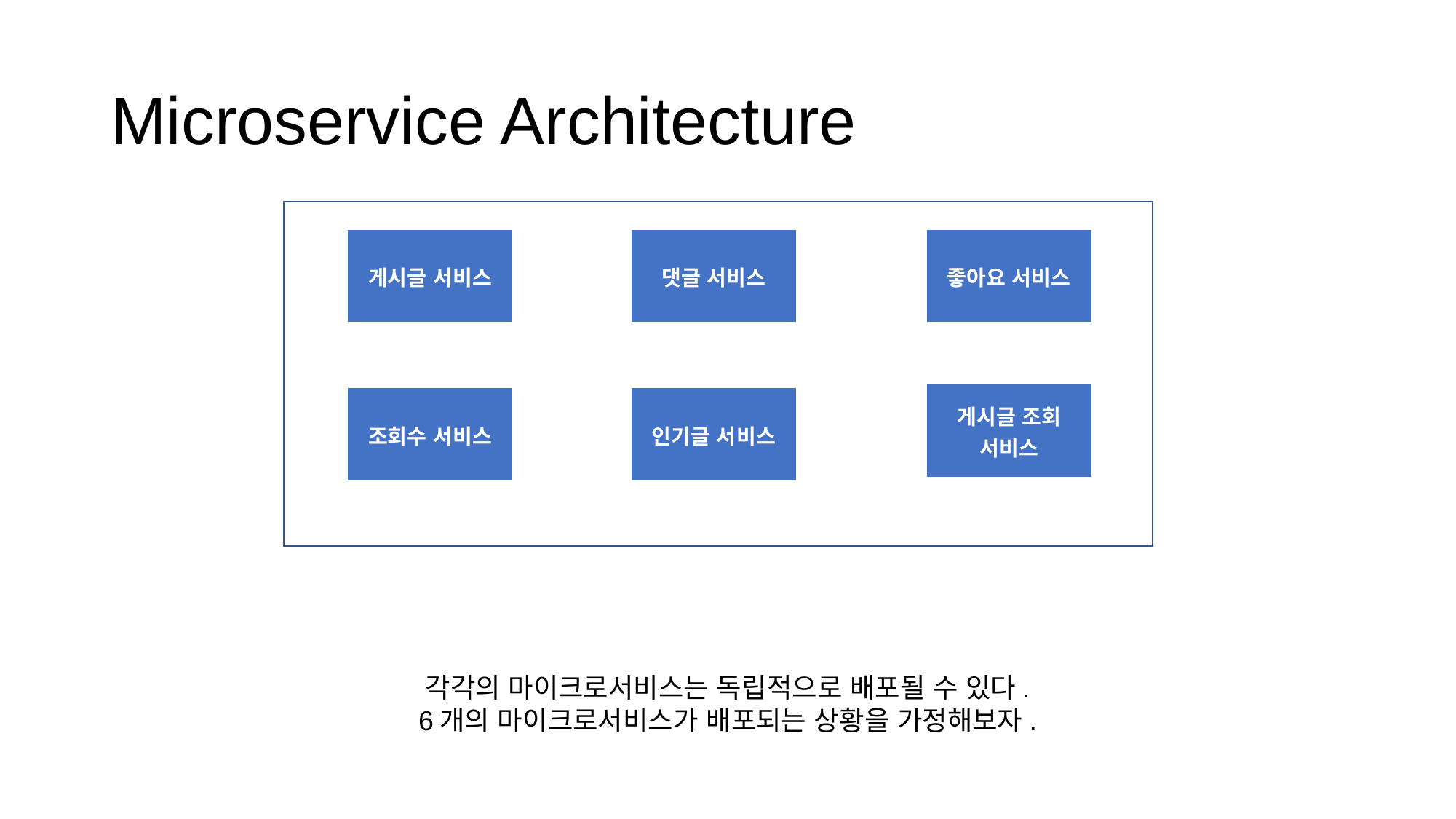

# Microservice Architecture

| 게시글 서비스 |
| --- |
| 댓글 서비스 |
| --- |
| 좋아요 서비스 |
| --- |
| 게시글 조회 서비스 |
| --- |
| 인기글 서비스 |
| --- |
| 조회수 서비스 |
| --- |
각각의 마이크로서비스는 독립적으로 배포될 수 있다.
6개의 마이크로서비스가 배포되는 상황을 가정해보자.